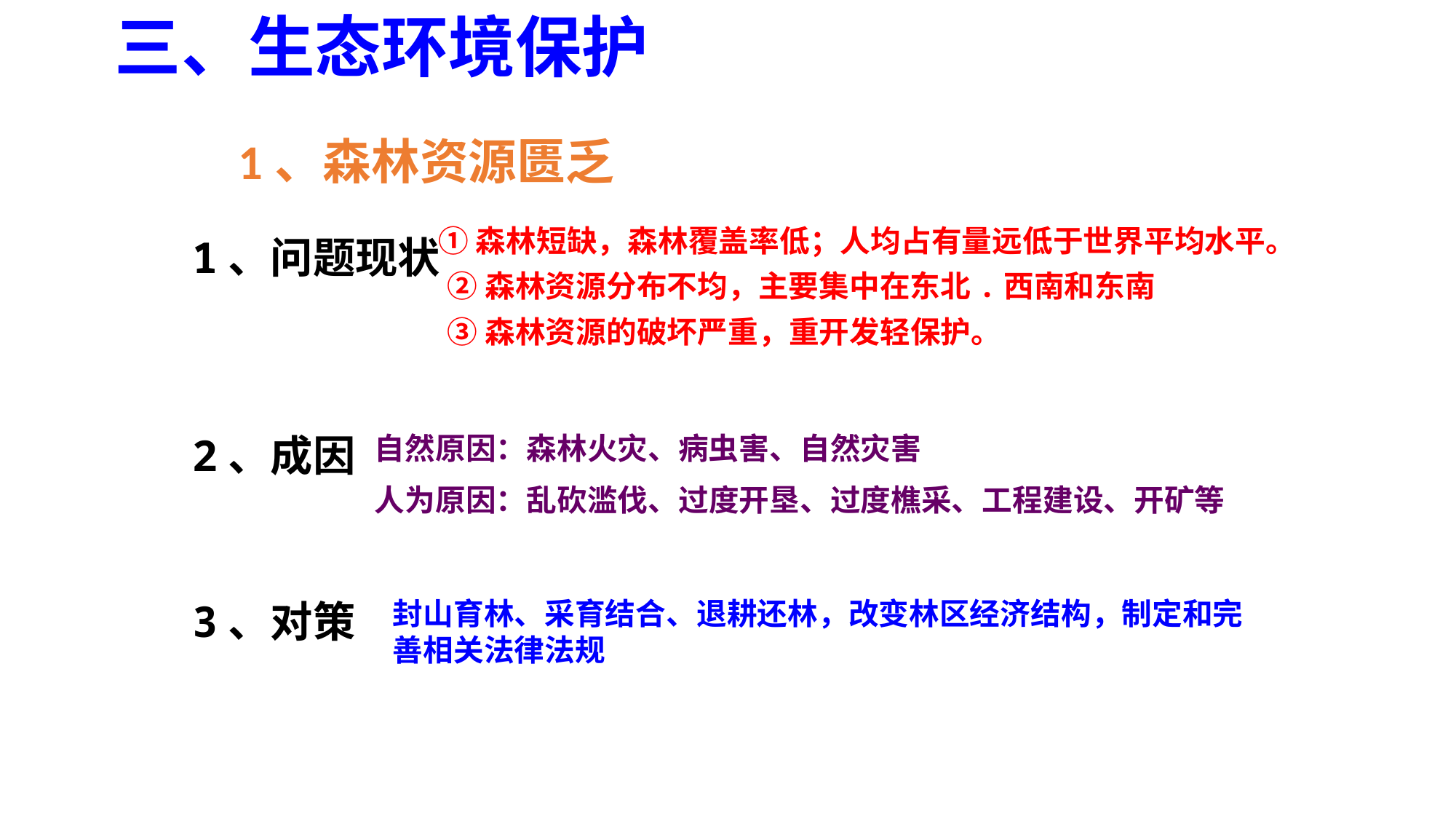

三、生态环境保护
1、森林资源匮乏

①森林短缺，森林覆盖率低；人均占有量远低于世界平均水平。
1、问题现状
②森林资源分布不均，主要集中在东北.西南和东南
③森林资源的破坏严重，重开发轻保护。
2、成因
自然原因：森林火灾、病虫害、自然灾害
人为原因：乱砍滥伐、过度开垦、过度樵采、工程建设、开矿等
3、对策
封山育林、采育结合、退耕还林，改变林区经济结构，制定和完善相关法律法规